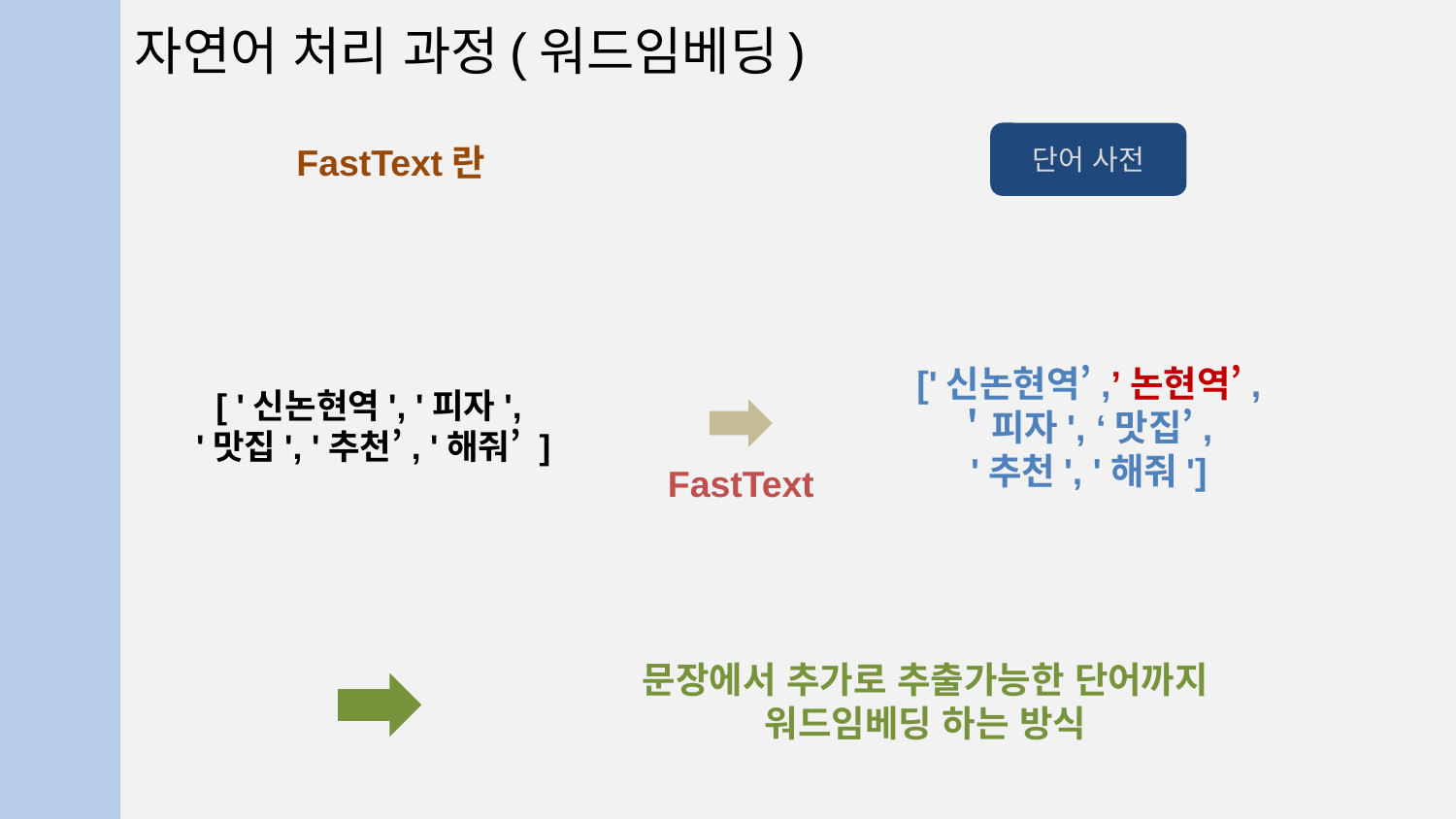

자연어 처리 과정(워드임베딩)
단어 사전
FastText란
['신논현역’,’논현역’,
＇피자', ‘맛집’,
'추천', '해줘']
[ '신논현역', '피자',
'맛집', '추천’, '해줘’ ]

FastText
문장에서 추가로 추출가능한 단어까지
워드임베딩 하는 방식